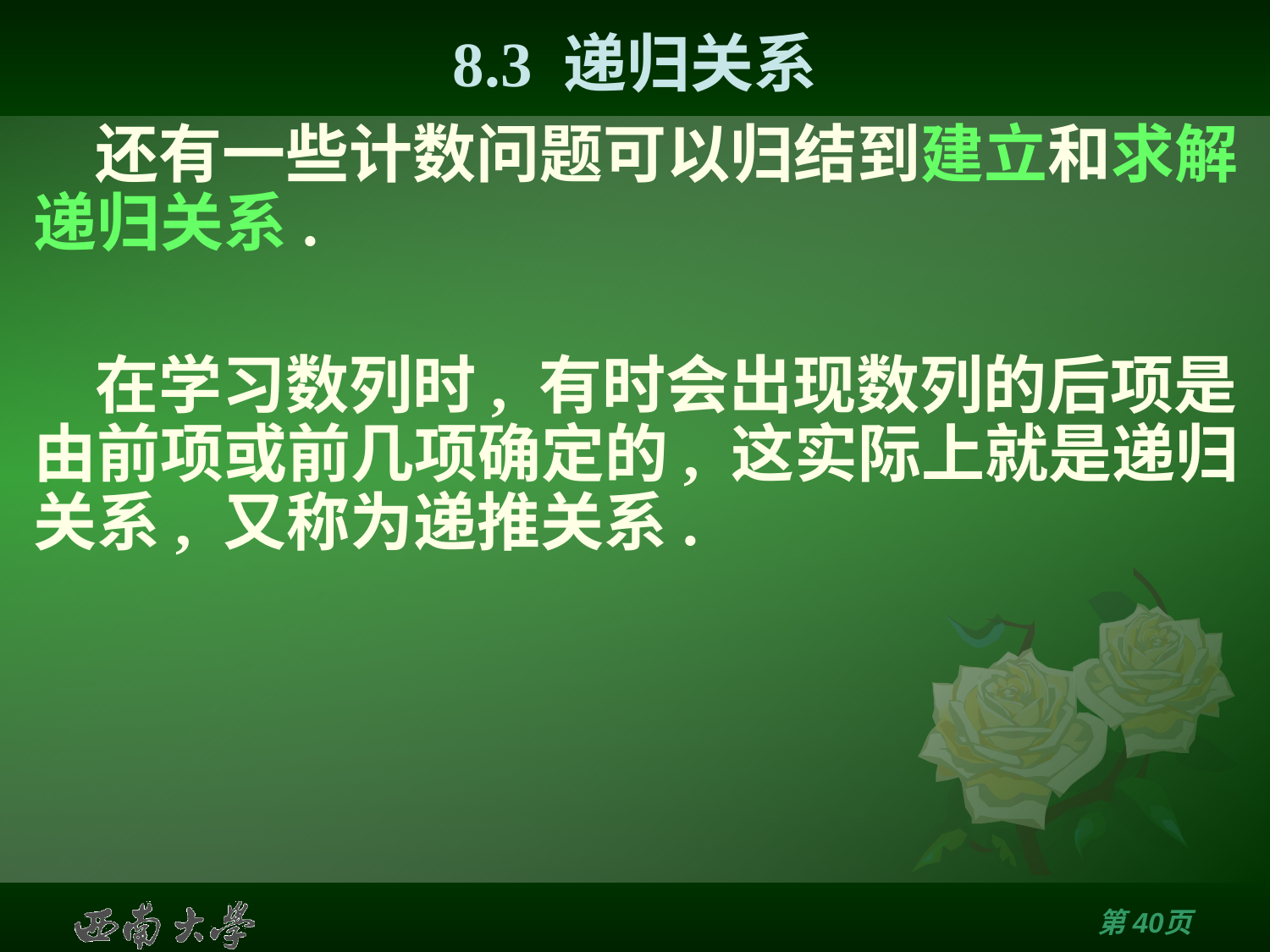

# 8.3 递归关系
还有一些计数问题可以归结到建立和求解递归关系.

在学习数列时, 有时会出现数列的后项是由前项或前几项确定的, 这实际上就是递归关系, 又称为递推关系.

第40页